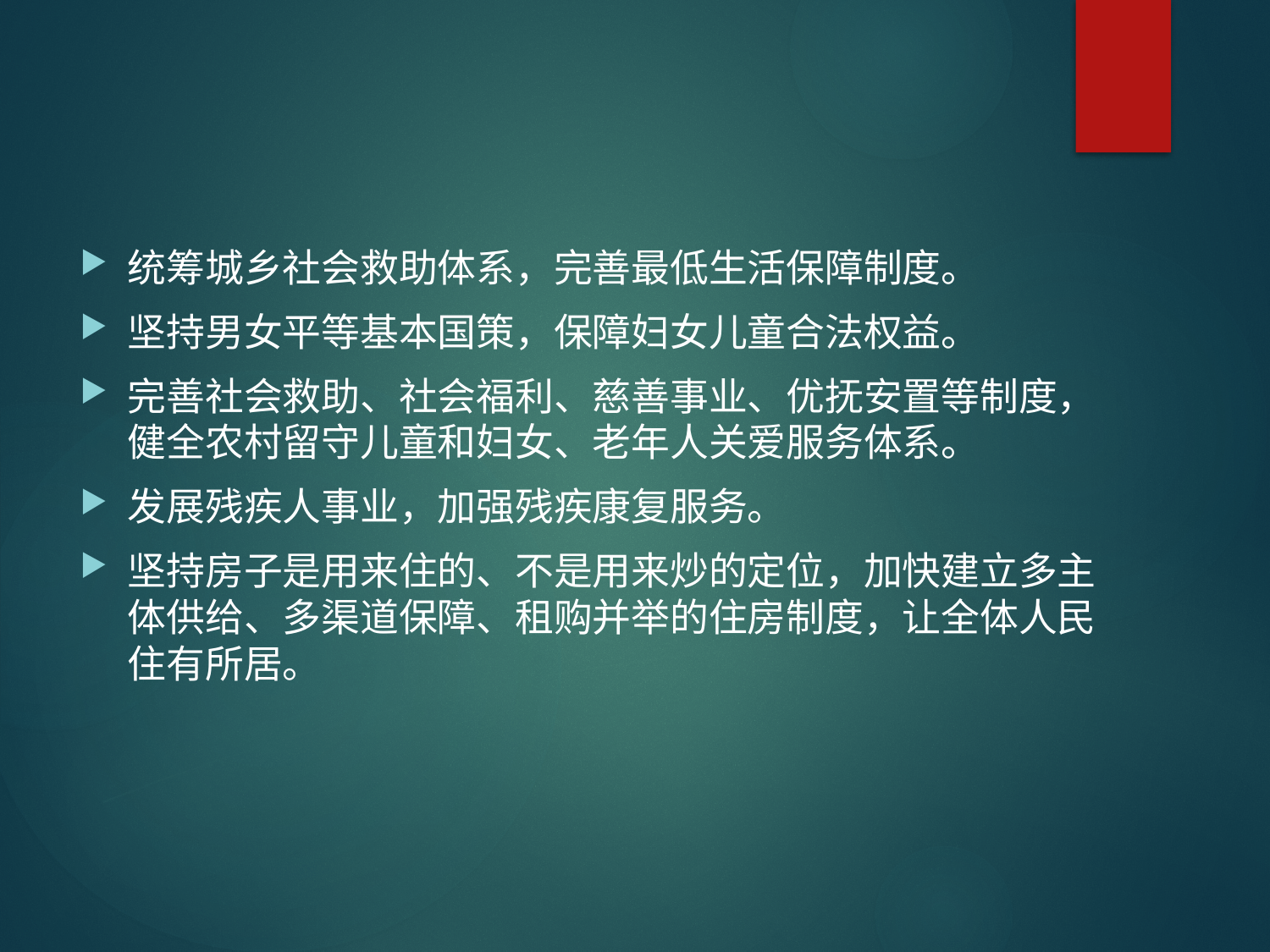

#
统筹城乡社会救助体系，完善最低生活保障制度。
坚持男女平等基本国策，保障妇女儿童合法权益。
完善社会救助、社会福利、慈善事业、优抚安置等制度，健全农村留守儿童和妇女、老年人关爱服务体系。
发展残疾人事业，加强残疾康复服务。
坚持房子是用来住的、不是用来炒的定位，加快建立多主体供给、多渠道保障、租购并举的住房制度，让全体人民住有所居。